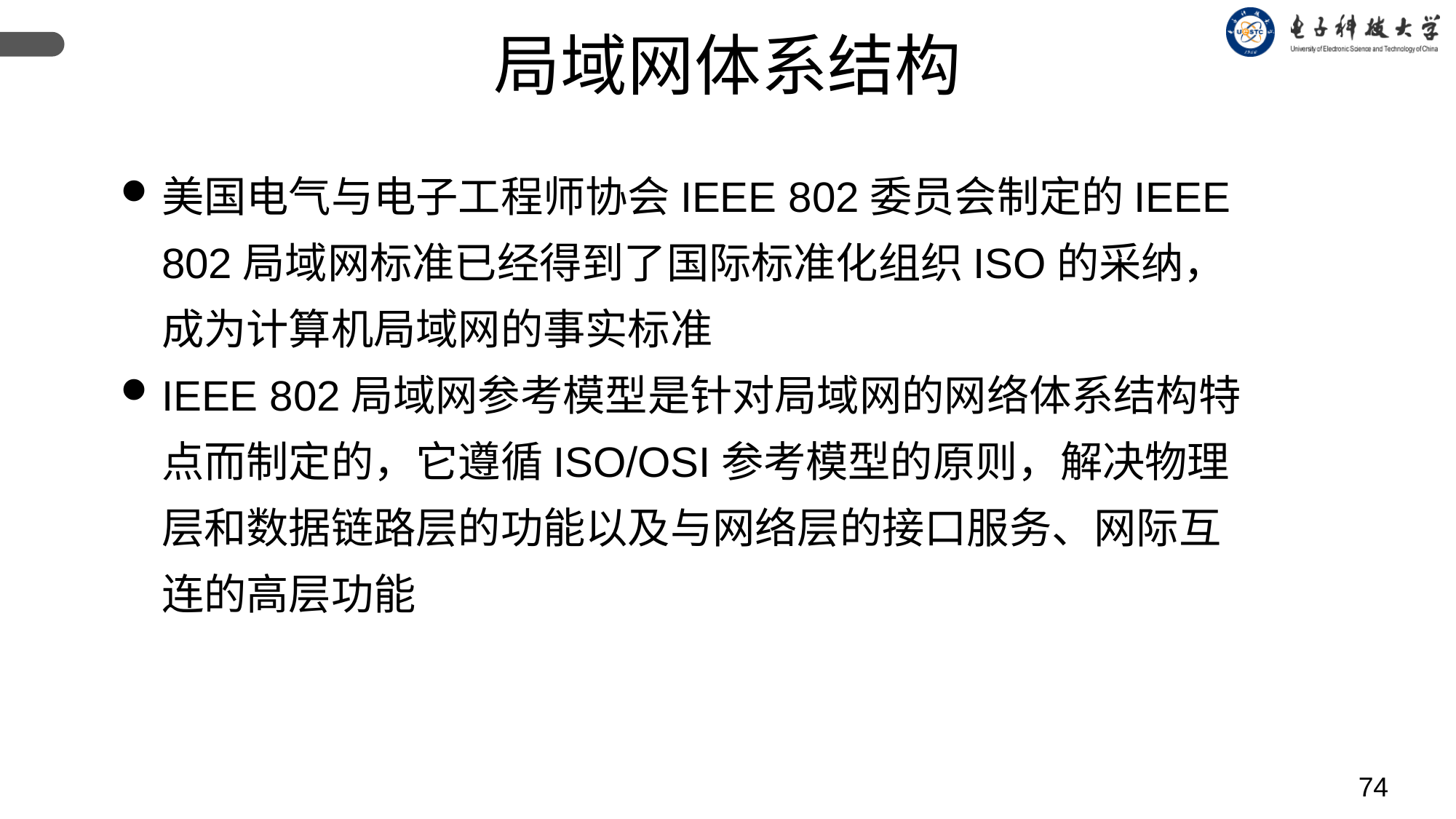

局域网体系结构
美国电气与电子工程师协会IEEE 802委员会制定的IEEE 802局域网标准已经得到了国际标准化组织ISO的采纳，成为计算机局域网的事实标准
IEEE 802局域网参考模型是针对局域网的网络体系结构特点而制定的，它遵循ISO/OSI参考模型的原则，解决物理层和数据链路层的功能以及与网络层的接口服务、网际互连的高层功能
74